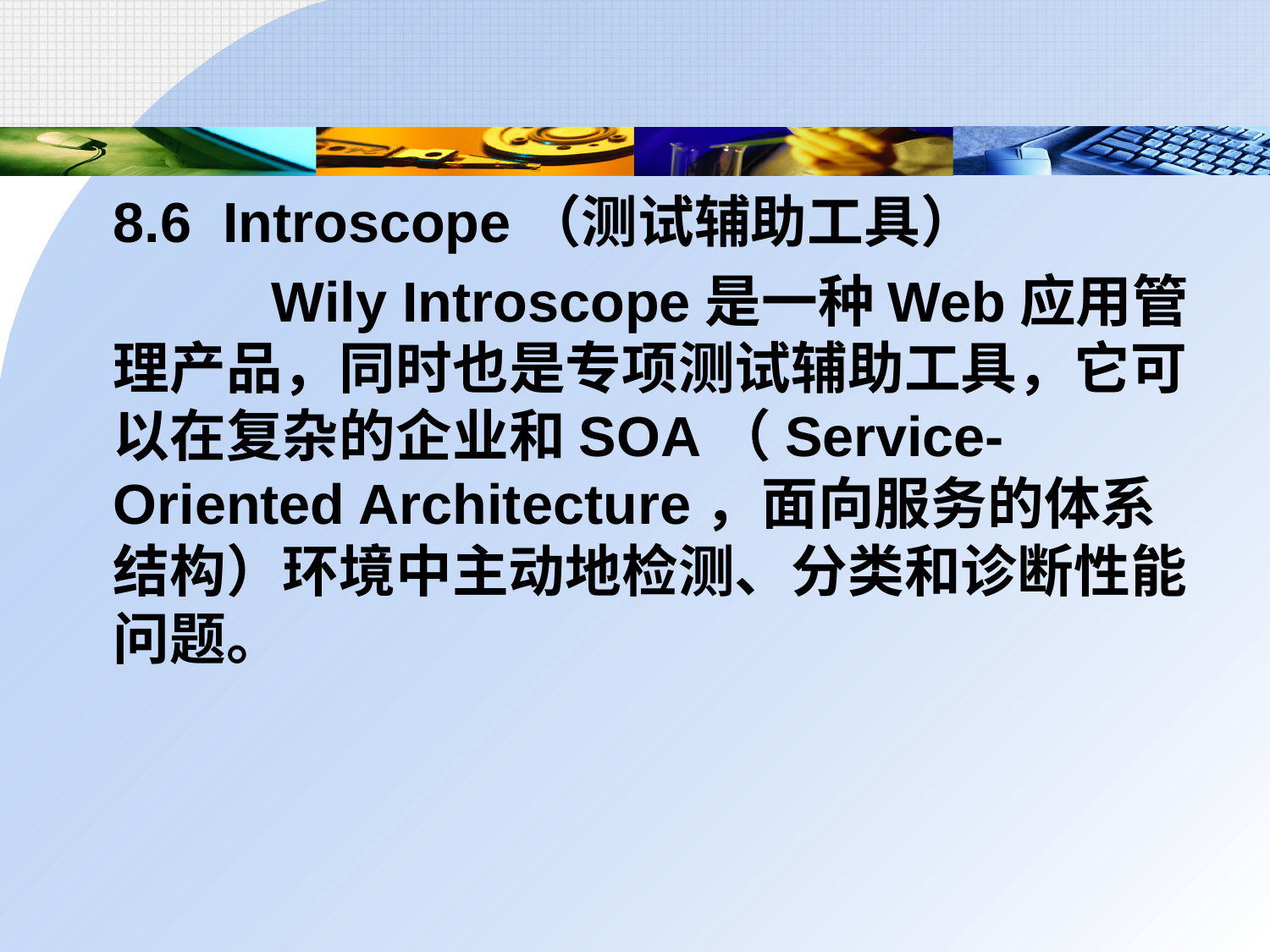

8.6  Introscope（测试辅助工具）
		  Wily Introscope是一种Web应用管理产品，同时也是专项测试辅助工具，它可以在复杂的企业和SOA（Service-Oriented Architecture，面向服务的体系结构）环境中主动地检测、分类和诊断性能问题。